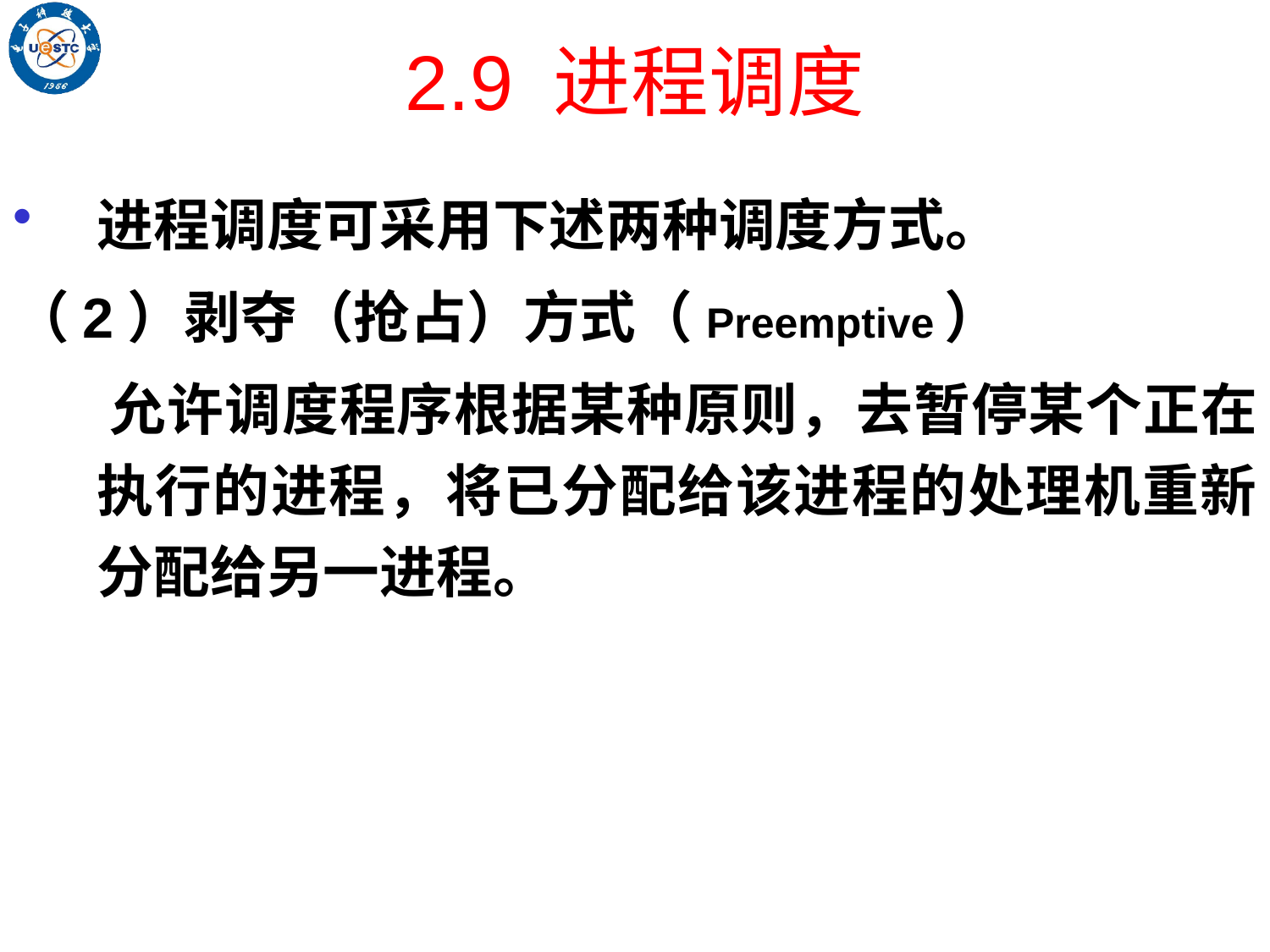

# 2.9 进程调度
进程调度可采用下述两种调度方式。
（2）剥夺（抢占）方式（Preemptive）
      允许调度程序根据某种原则，去暂停某个正在执行的进程，将已分配给该进程的处理机重新分配给另一进程。